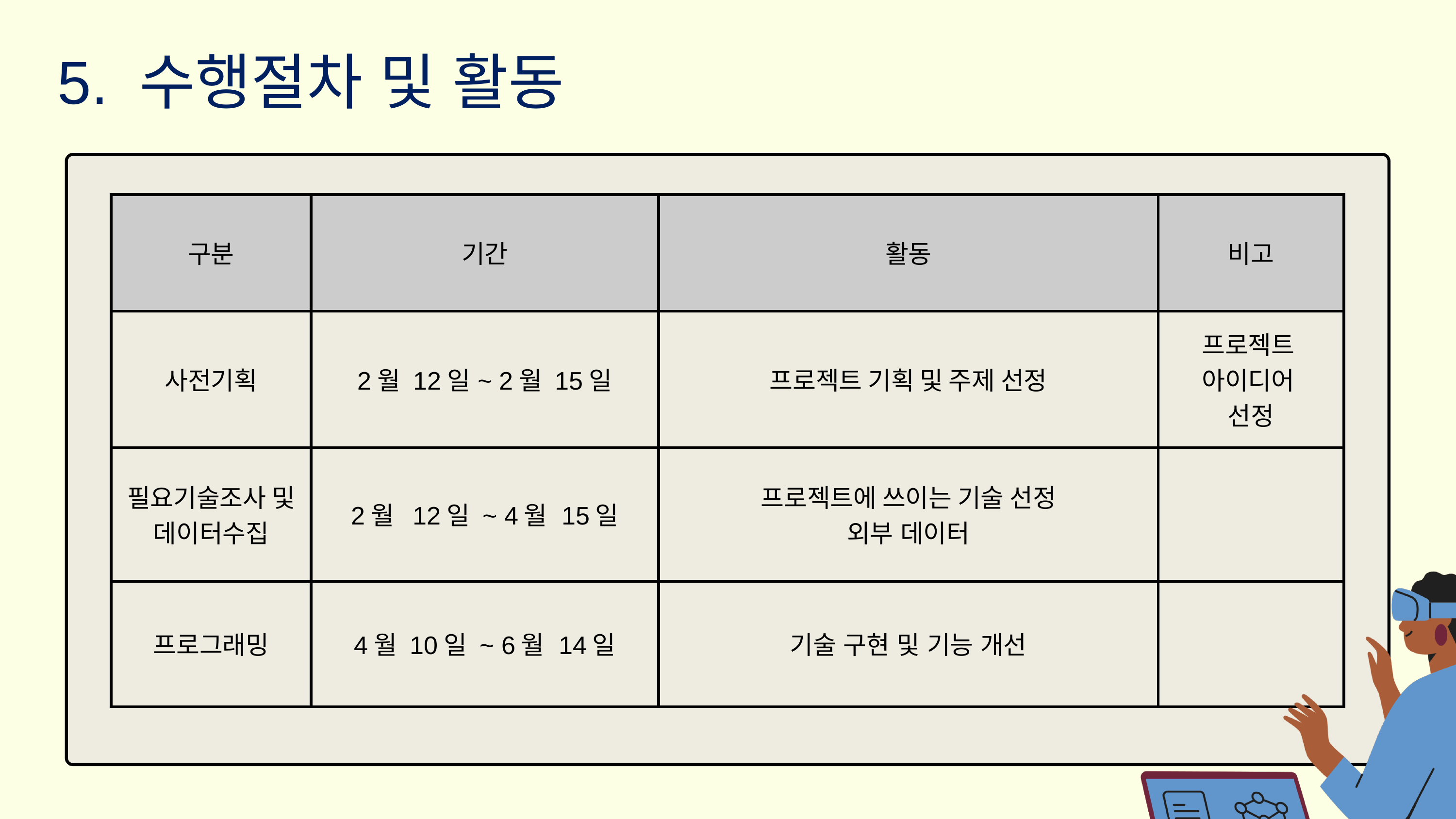

5. 수행절차 및 활동

| 구분 | 기간 | 활동 | 비고 |
| --- | --- | --- | --- |
| 사전기획 | 2월 12일~ 2월 15일 | 프로젝트 기획 및 주제 선정 | 프로젝트 아이디어 선정 |
| 필요기술조사 및 데이터수집 | 2월 12일 ~ 4월 15일 | 프로젝트에 쓰이는 기술 선정 외부 데이터 |  |
| 프로그래밍 | 4월 10일 ~ 6월 14일 | 기술 구현 및 기능 개선 |  |